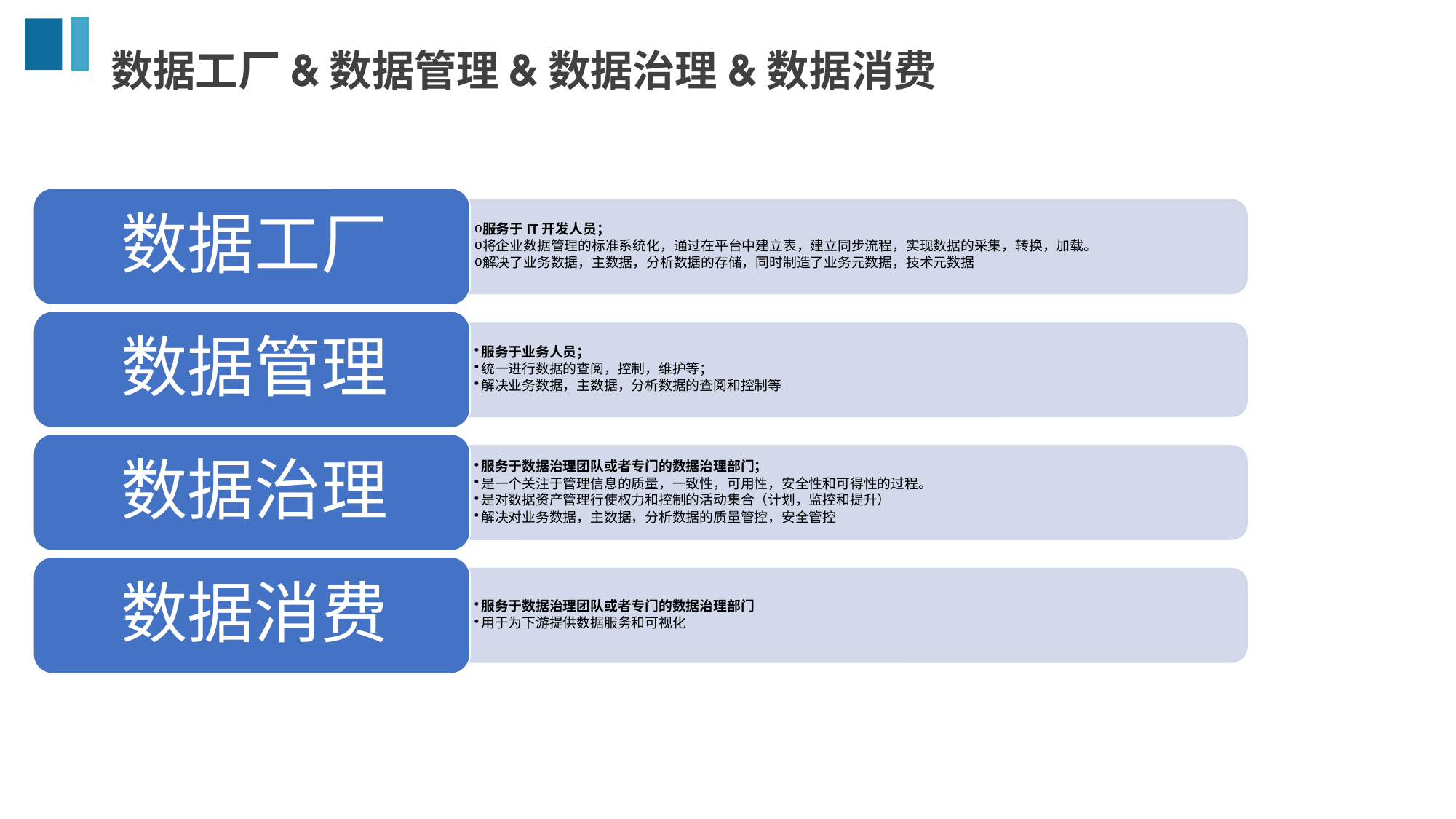

# 数据工厂&数据管理&数据治理&数据消费
服务于IT开发人员；
将企业数据管理的标准系统化，通过在平台中建立表，建立同步流程，实现数据的采集，转换，加载。
解决了业务数据，主数据，分析数据的存储，同时制造了业务元数据，技术元数据
数据工厂
服务于业务人员；
统一进行数据的查阅，控制，维护等；
解决业务数据，主数据，分析数据的查阅和控制等
数据管理
服务于数据治理团队或者专门的数据治理部门；
是一个关注于管理信息的质量，一致性，可用性，安全性和可得性的过程。
是对数据资产管理行使权力和控制的活动集合（计划，监控和提升）
解决对业务数据，主数据，分析数据的质量管控，安全管控
数据治理
服务于数据治理团队或者专门的数据治理部门
用于为下游提供数据服务和可视化
数据消费